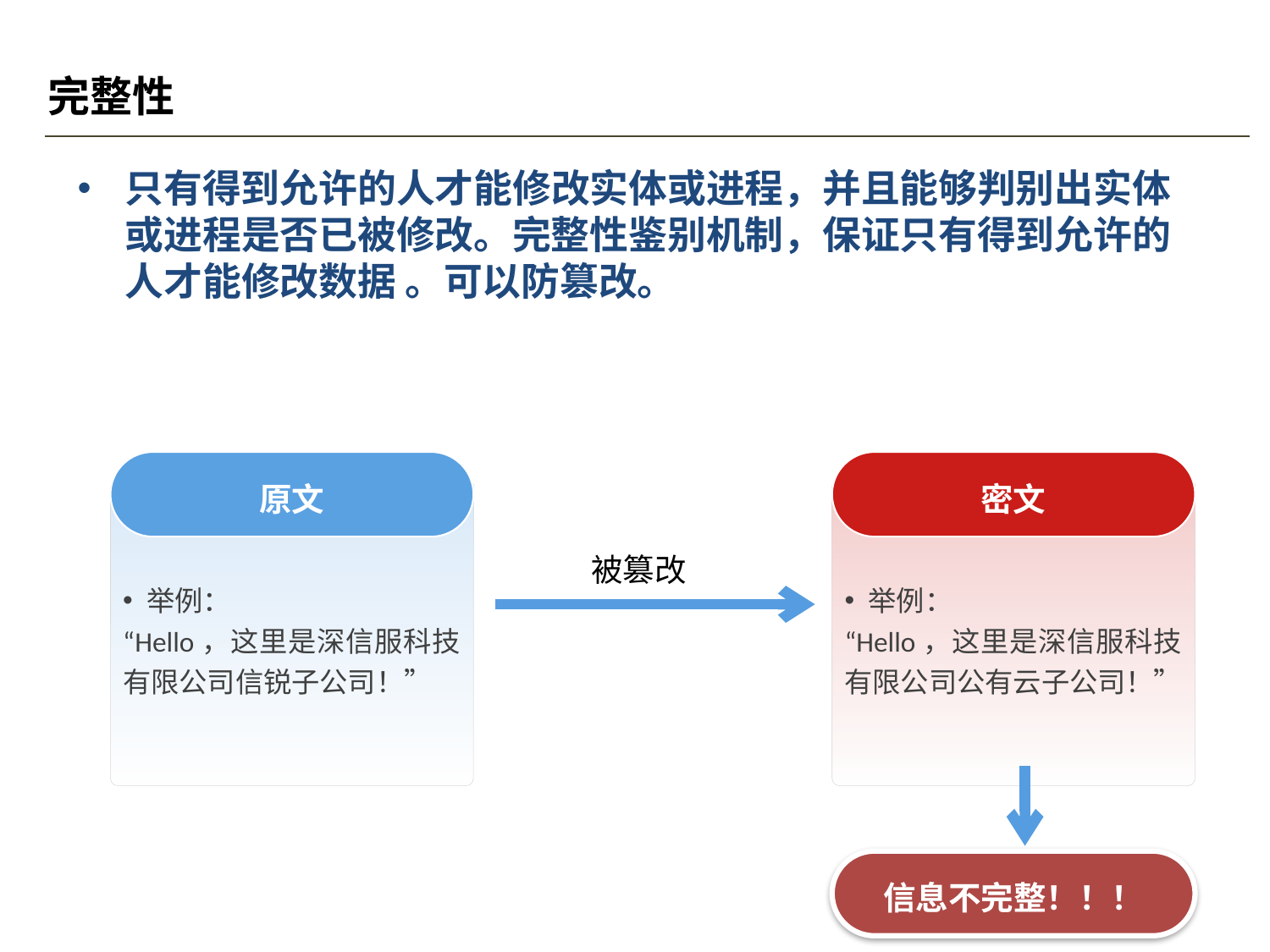

# 完整性
只有得到允许的人才能修改实体或进程，并且能够判别出实体或进程是否已被修改。完整性鉴别机制，保证只有得到允许的人才能修改数据 。可以防篡改。

原文

举例：
“Hello，这里是深信服科技有限公司信锐子公司！”
密文

举例：
“Hello，这里是深信服科技有限公司公有云子公司！”
信息不完整！！！
被篡改